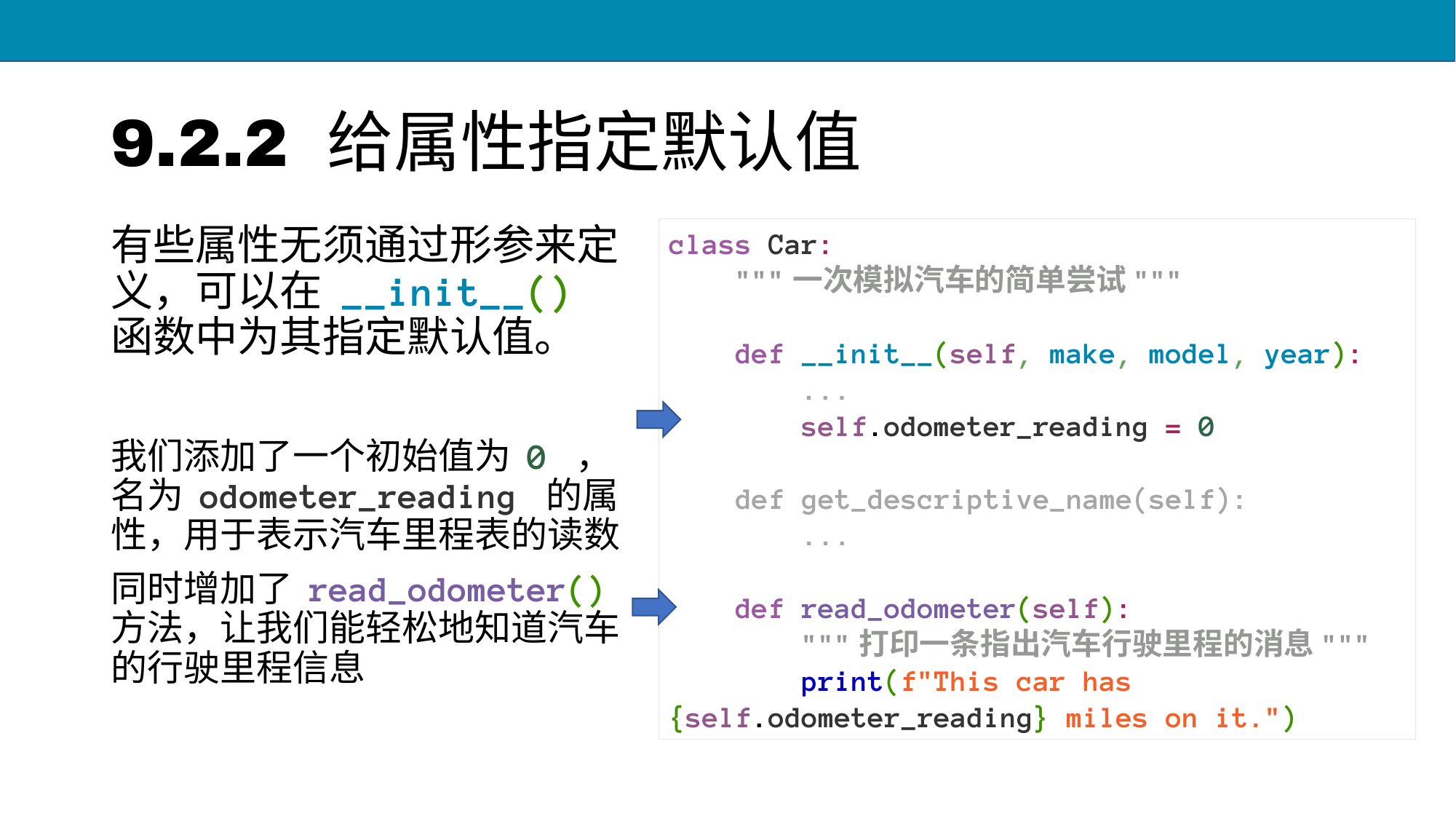

# 9.2.2 给属性指定默认值
有些属性无须通过形参来定义，可以在 __init__() 函数中为其指定默认值。

我们添加了一个初始值为 0 ，名为 odometer_reading 的属性，用于表示汽车里程表的读数
同时增加了 read_odometer()方法，让我们能轻松地知道汽车的行驶里程信息

class Car:
    """一次模拟汽车的简单尝试"""
    def __init__(self, make, model, year):
        ...
        self.odometer_reading = 0
    def get_descriptive_name(self):
        ...
    def read_odometer(self):
        """打印一条指出汽车行驶里程的消息"""
        print(f"This car has {self.odometer_reading} miles on it.")